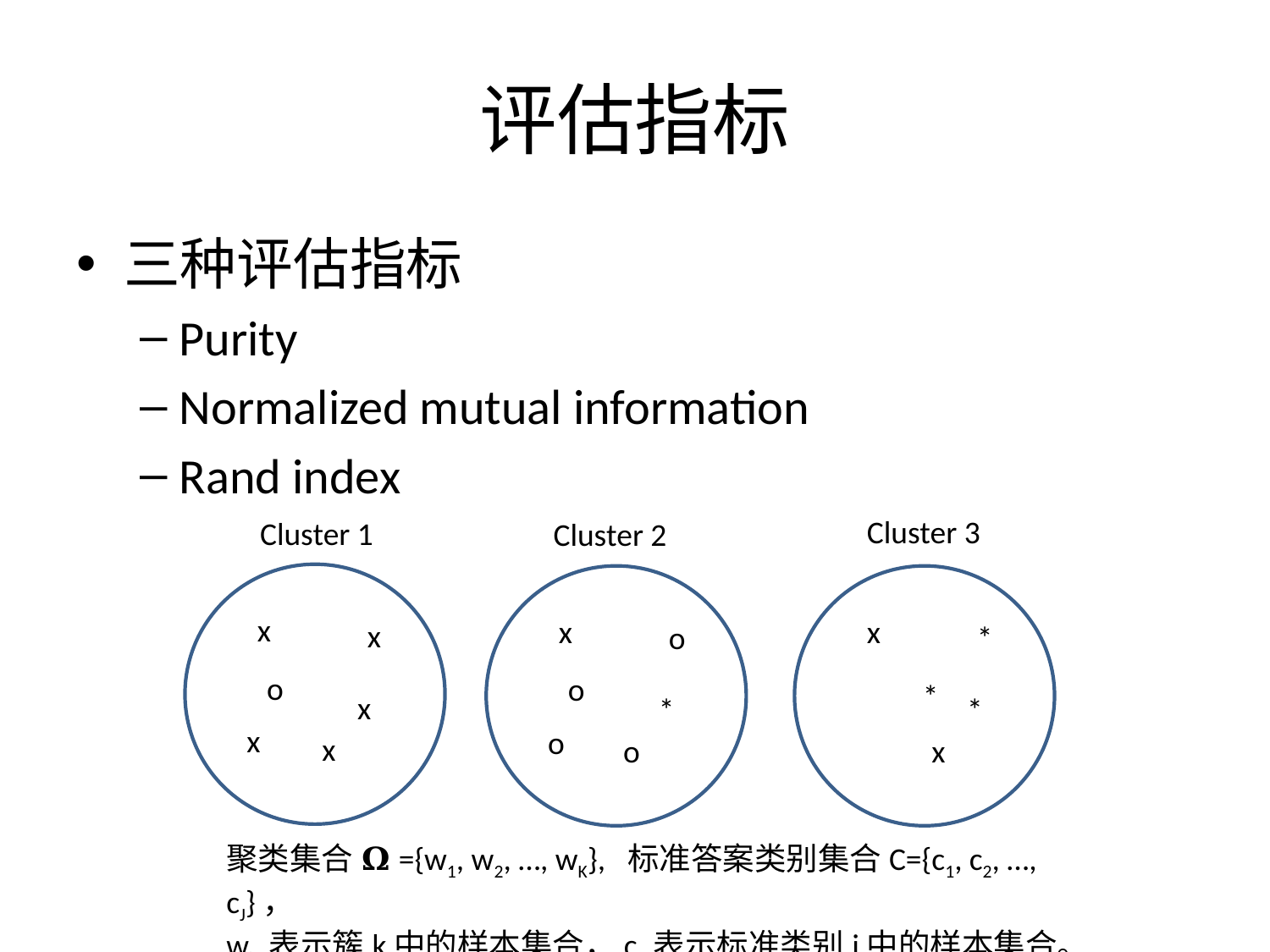

# 评估指标
三种评估指标
Purity
Normalized mutual information
Rand index
Cluster 3
Cluster 1
Cluster 2

x
x
x
x
o
*
o
o
*
x
*
*
x
o
x
o
x
聚类集合 𝛀={w1, w2, …, wK},  标准答案类别集合C={c1, c2, …, cJ}，
wk 表示簇k中的样本集合，cj 表示标准类别j中的样本集合。